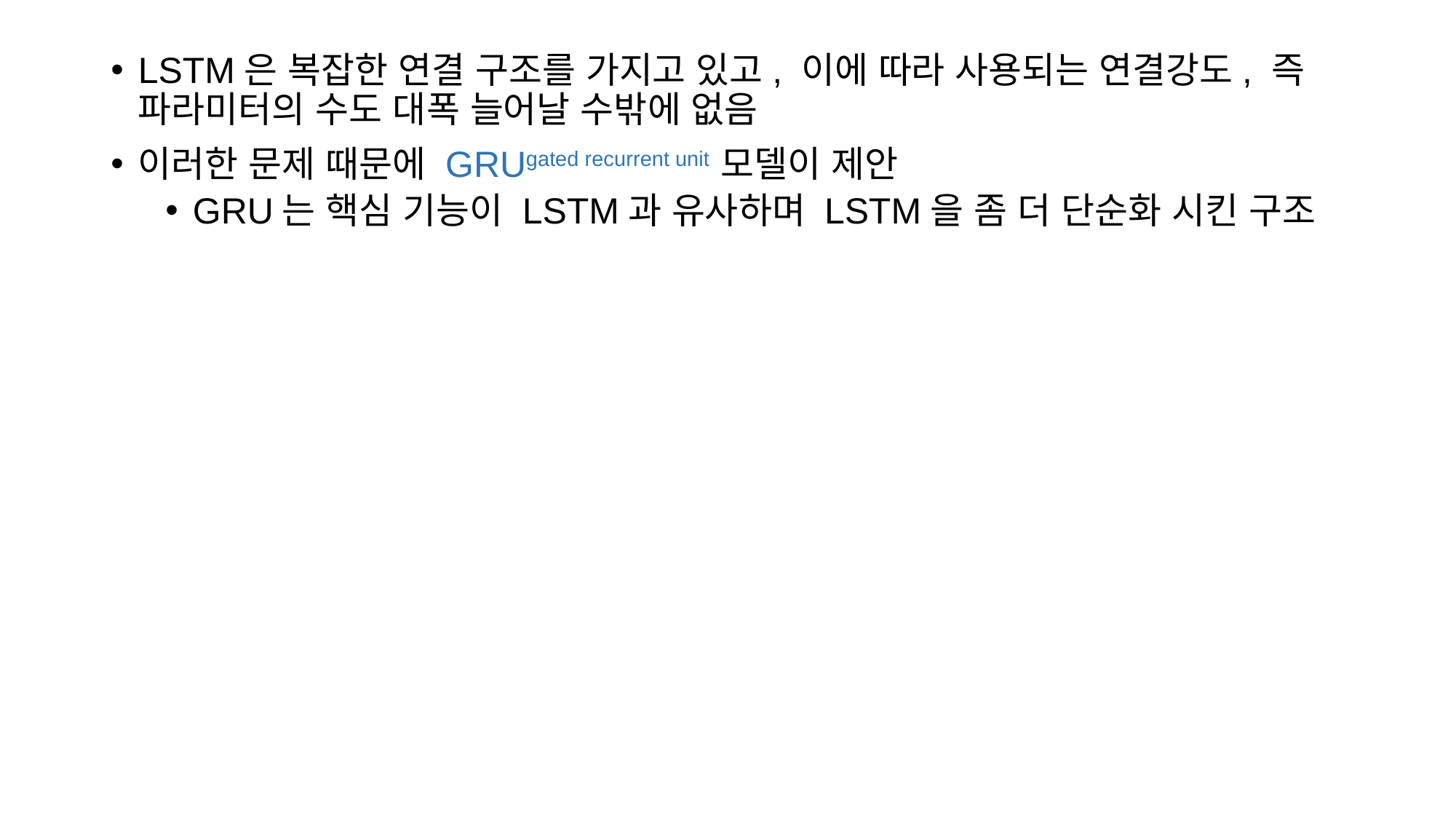

LSTM은 복잡한 연결 구조를 가지고 있고, 이에 따라 사용되는 연결강도, 즉 파라미터의 수도 대폭 늘어날 수밖에 없음
이러한 문제 때문에 GRUgated recurrent unit 모델이 제안
GRU는 핵심 기능이 LSTM과 유사하며 LSTM을 좀 더 단순화 시킨 구조